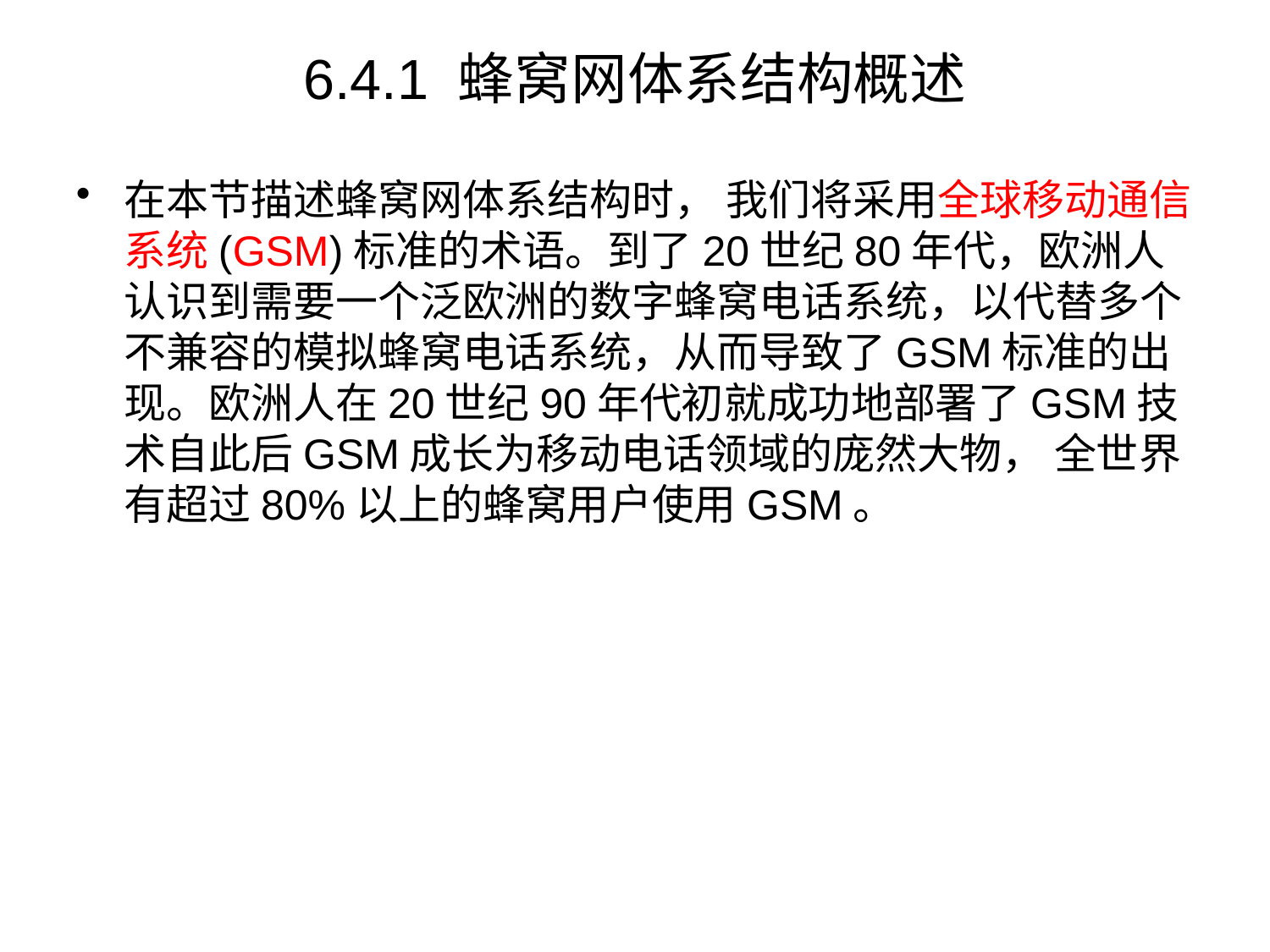

# 6.4.1 蜂窝网体系结构概述
在本节描述蜂窝网体系结构时， 我们将采用全球移动通信系统(GSM)标准的术语。到了20世纪80年代，欧洲人认识到需要一个泛欧洲的数字蜂窝电话系统，以代替多个不兼容的模拟蜂窝电话系统，从而导致了GSM标准的出现。欧洲人在20世纪90年代初就成功地部署了GSM技术自此后GSM成长为移动电话领域的庞然大物， 全世界有超过80%以上的蜂窝用户使用GSM。